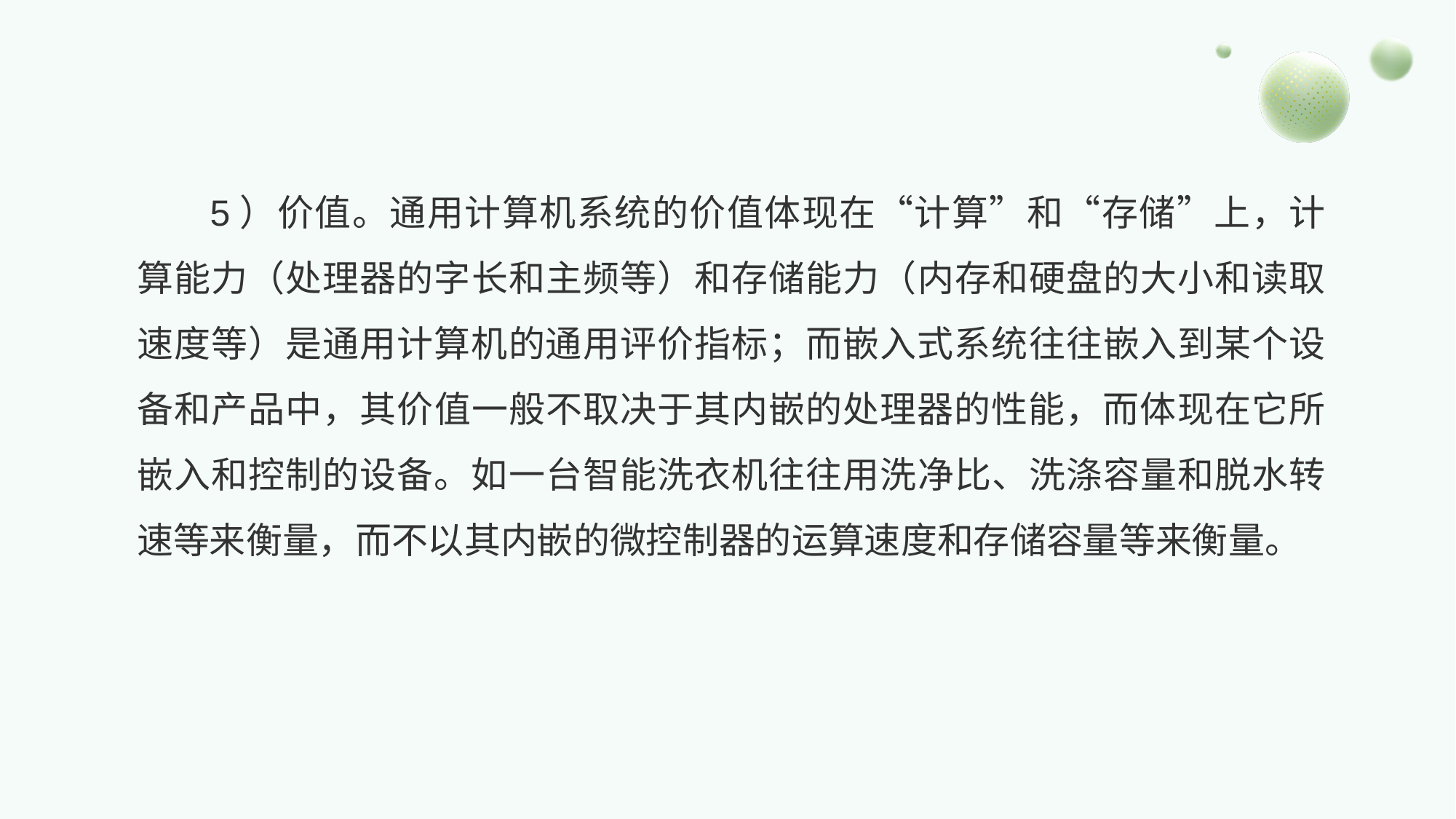

5）价值。通用计算机系统的价值体现在“计算”和“存储”上，计算能力（处理器的字长和主频等）和存储能力（内存和硬盘的大小和读取速度等）是通用计算机的通用评价指标；而嵌入式系统往往嵌入到某个设备和产品中，其价值一般不取决于其内嵌的处理器的性能，而体现在它所嵌入和控制的设备。如一台智能洗衣机往往用洗净比、洗涤容量和脱水转速等来衡量，而不以其内嵌的微控制器的运算速度和存储容量等来衡量。